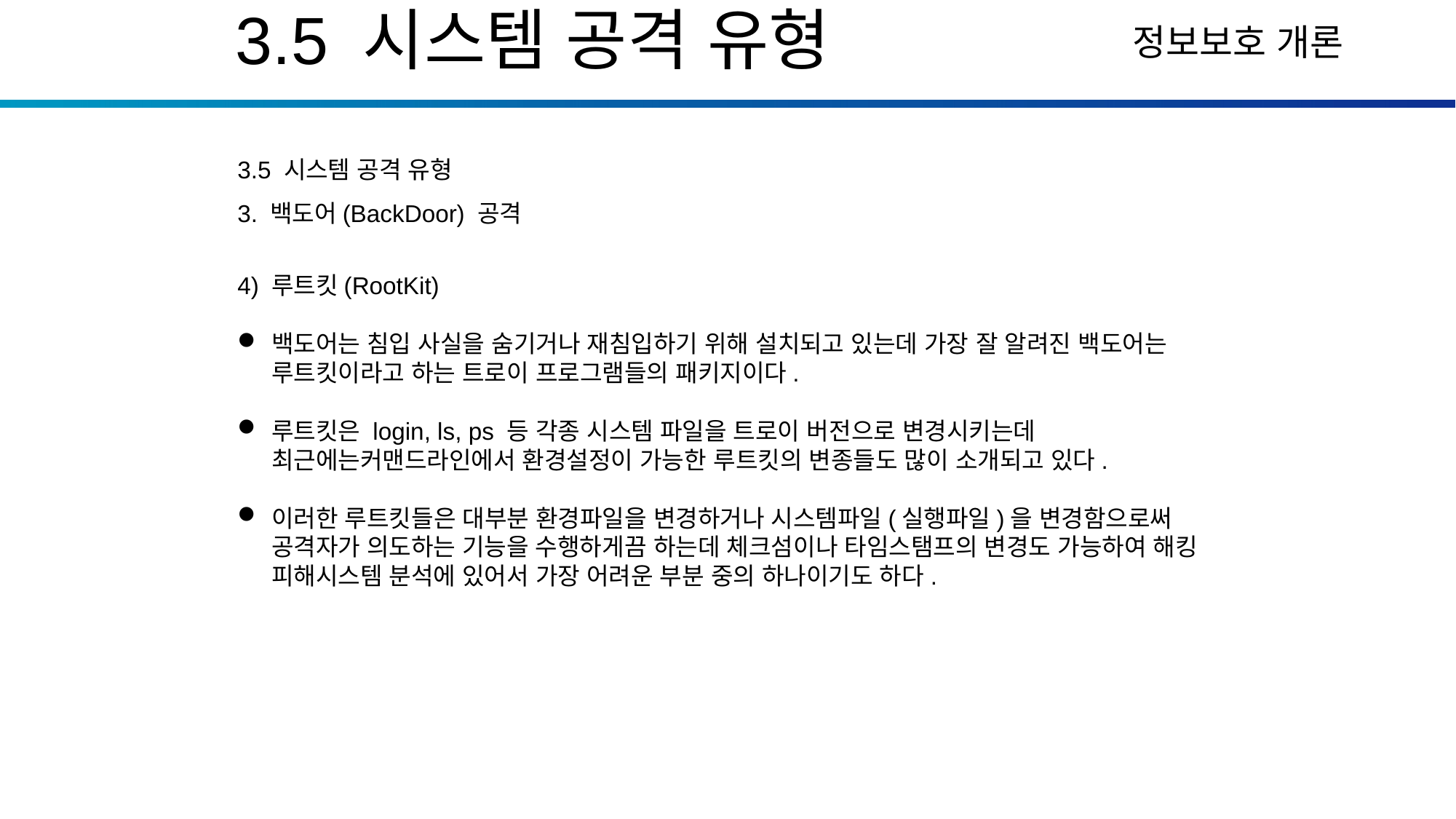

3.5 시스템 공격 유형
3.5 시스템 공격 유형
3. 백도어(BackDoor) 공격

4) 루트킷(RootKit)

백도어는 침입 사실을 숨기거나 재침입하기 위해 설치되고 있는데 가장 잘 알려진 백도어는 루트킷이라고 하는 트로이 프로그램들의 패키지이다.

루트킷은 login, ls, ps 등 각종 시스템 파일을 트로이 버전으로 변경시키는데 최근에는커맨드라인에서 환경설정이 가능한 루트킷의 변종들도 많이 소개되고 있다.

이러한 루트킷들은 대부분 환경파일을 변경하거나 시스템파일(실행파일)을 변경함으로써 공격자가 의도하는 기능을 수행하게끔 하는데 체크섬이나 타임스탬프의 변경도 가능하여 해킹 피해시스템 분석에 있어서 가장 어려운 부분 중의 하나이기도 하다.